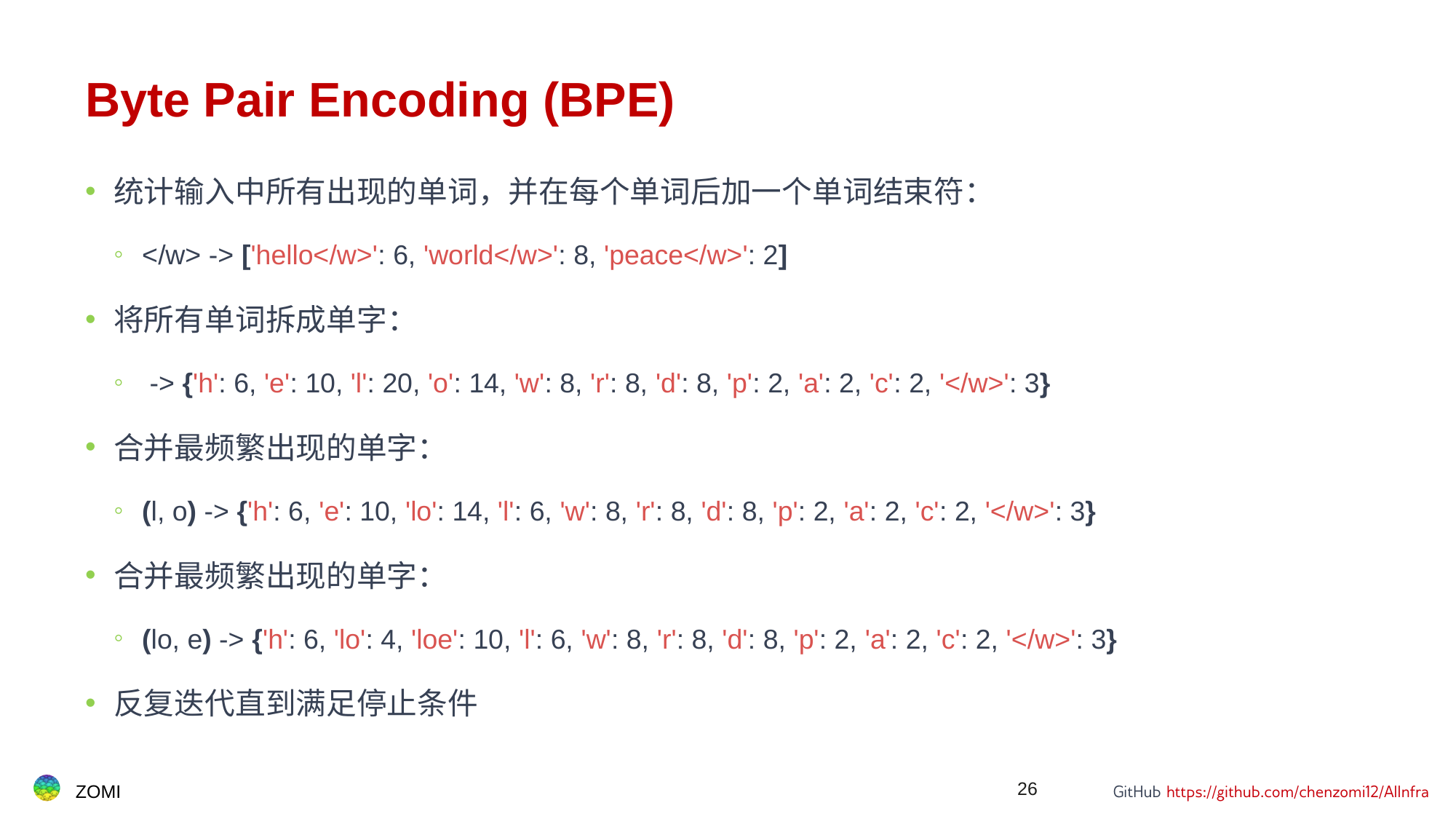

# Byte Pair Encoding (BPE)
统计输入中所有出现的单词，并在每个单词后加一个单词结束符：
</w> -> ['hello</w>': 6, 'world</w>': 8, 'peace</w>': 2]
将所有单词拆成单字：
 -> {'h': 6, 'e': 10, 'l': 20, 'o': 14, 'w': 8, 'r': 8, 'd': 8, 'p': 2, 'a': 2, 'c': 2, '</w>': 3}
合并最频繁出现的单字：
(l, o) -> {'h': 6, 'e': 10, 'lo': 14, 'l': 6, 'w': 8, 'r': 8, 'd': 8, 'p': 2, 'a': 2, 'c': 2, '</w>': 3}
合并最频繁出现的单字：
(lo, e) -> {'h': 6, 'lo': 4, 'loe': 10, 'l': 6, 'w': 8, 'r': 8, 'd': 8, 'p': 2, 'a': 2, 'c': 2, '</w>': 3}
反复迭代直到满足停止条件